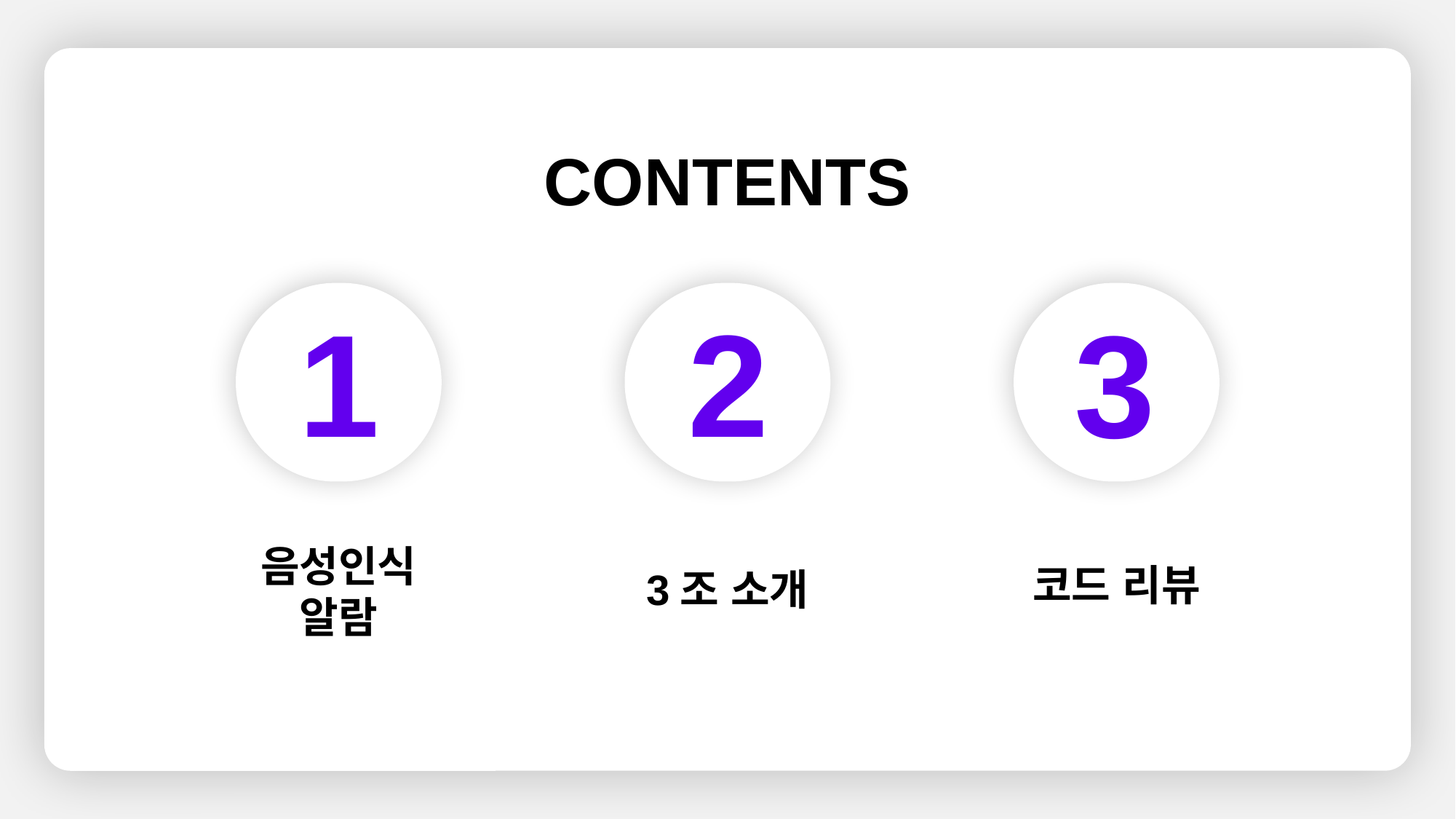

# CONTENTS

1
2
3
음성인식 알람
코드 리뷰
3조 소개